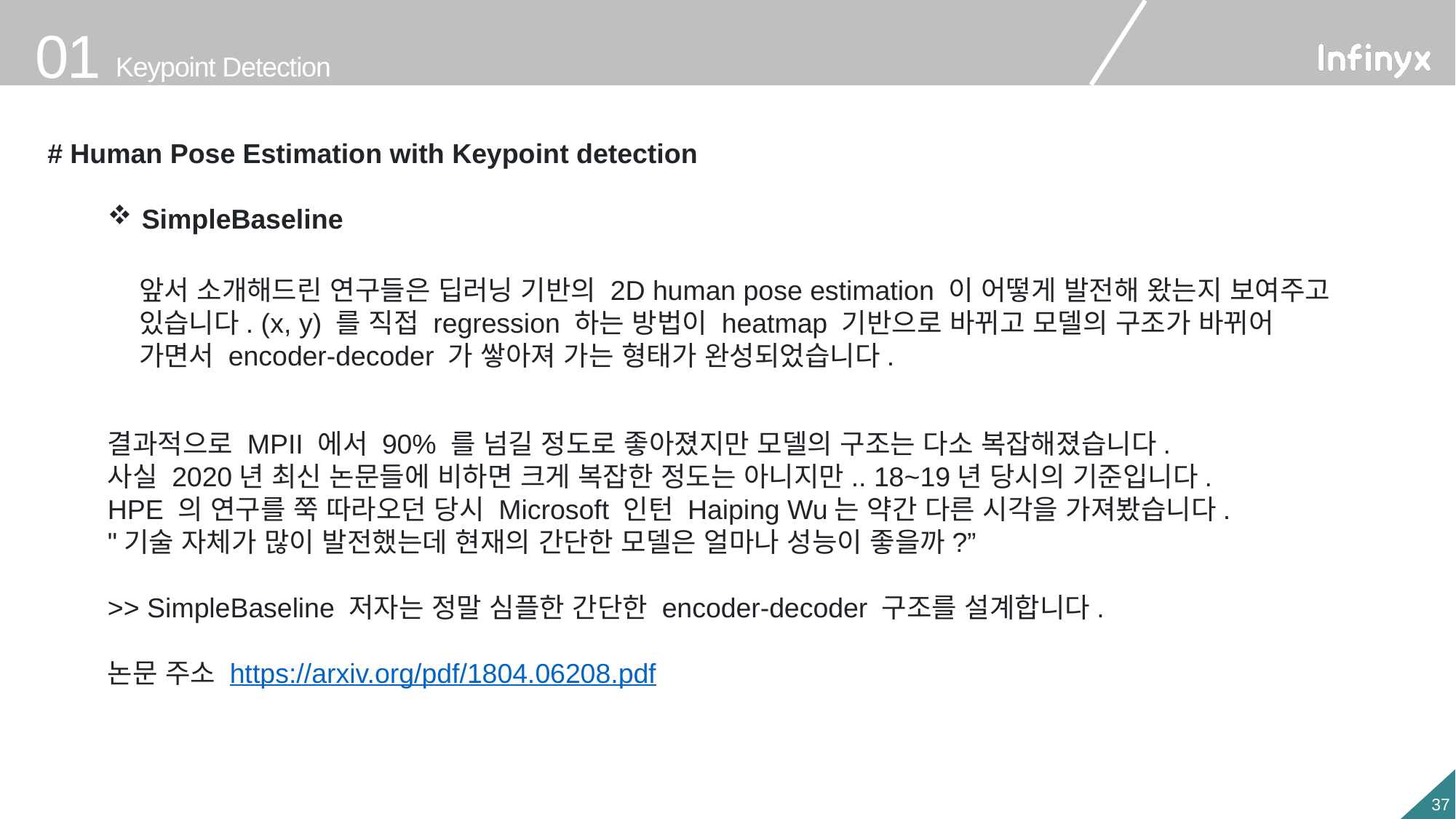

# Human Pose Estimation with Keypoint detection
SimpleBaseline
앞서 소개해드린 연구들은 딥러닝 기반의 2D human pose estimation 이 어떻게 발전해 왔는지 보여주고 있습니다. (x, y) 를 직접 regression 하는 방법이 heatmap 기반으로 바뀌고 모델의 구조가 바뀌어 가면서 encoder-decoder 가 쌓아져 가는 형태가 완성되었습니다.
결과적으로 MPII 에서 90% 를 넘길 정도로 좋아졌지만 모델의 구조는 다소 복잡해졌습니다.
사실 2020년 최신 논문들에 비하면 크게 복잡한 정도는 아니지만.. 18~19년 당시의 기준입니다.
HPE 의 연구를 쭉 따라오던 당시 Microsoft 인턴 Haiping Wu는 약간 다른 시각을 가져봤습니다.
"기술 자체가 많이 발전했는데 현재의 간단한 모델은 얼마나 성능이 좋을까?”

>> SimpleBaseline 저자는 정말 심플한 간단한 encoder-decoder 구조를 설계합니다.

논문 주소 https://arxiv.org/pdf/1804.06208.pdf